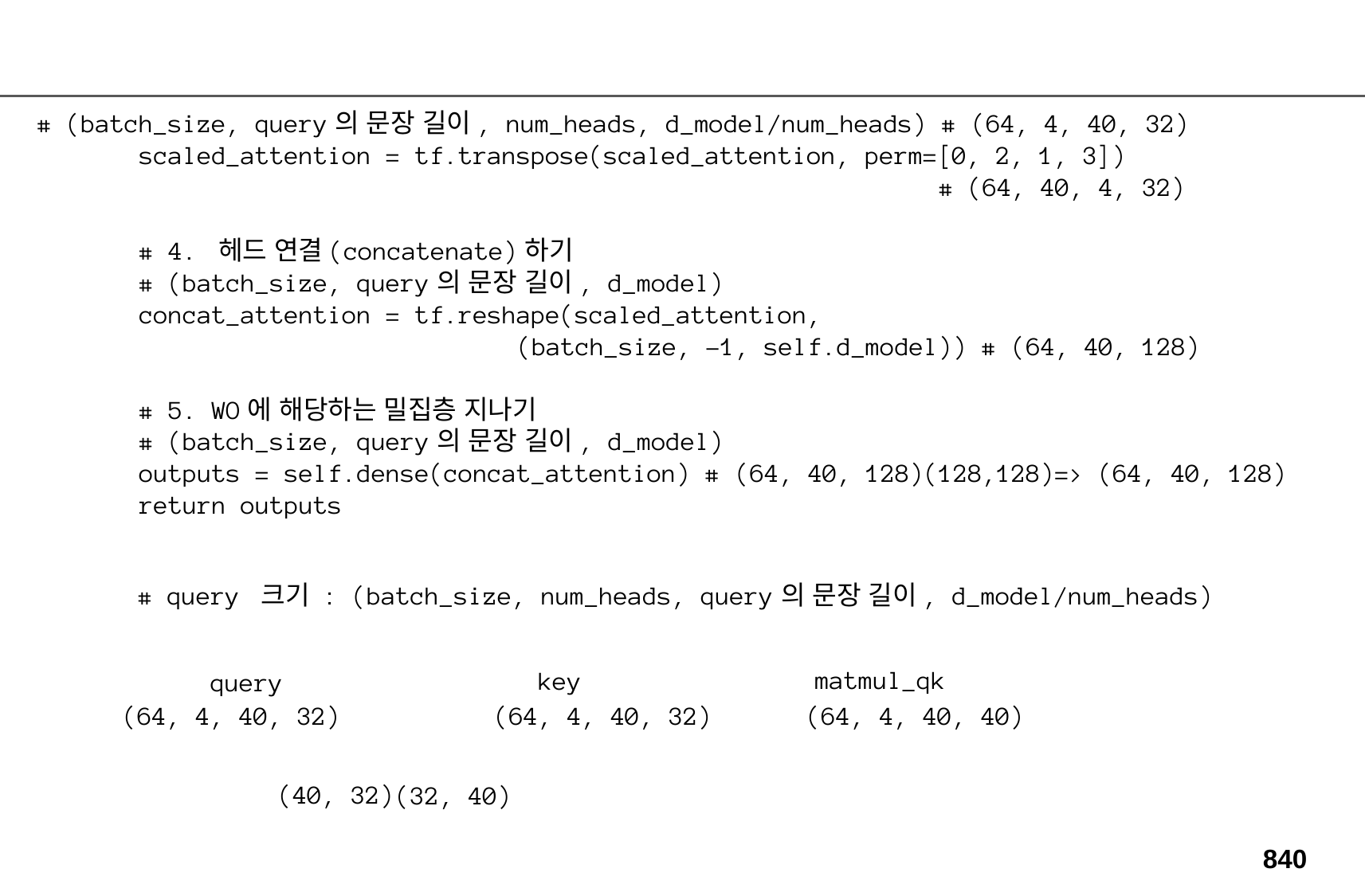

# (batch_size, query의 문장 길이, num_heads, d_model/num_heads) # (64, 4, 40, 32)
        scaled_attention = tf.transpose(scaled_attention, perm=[0, 2, 1, 3])
                                                               # (64, 40, 4, 32)

        # 4. 헤드 연결(concatenate)하기
        # (batch_size, query의 문장 길이, d_model)
        concat_attention = tf.reshape(scaled_attention,
                                  (batch_size, -1, self.d_model)) # (64, 40, 128)

        # 5. WO에 해당하는 밀집층 지나기
        # (batch_size, query의 문장 길이, d_model)
        outputs = self.dense(concat_attention) # (64, 40, 128)(128,128)=> (64, 40, 128)
        return outputs
# query 크기 : (batch_size, num_heads, query의 문장 길이, d_model/num_heads)
matmul_qk
key
query
(64, 4, 40, 32)
(64, 4, 40, 32)
(64, 4, 40, 40)
(40, 32)
(32, 40)